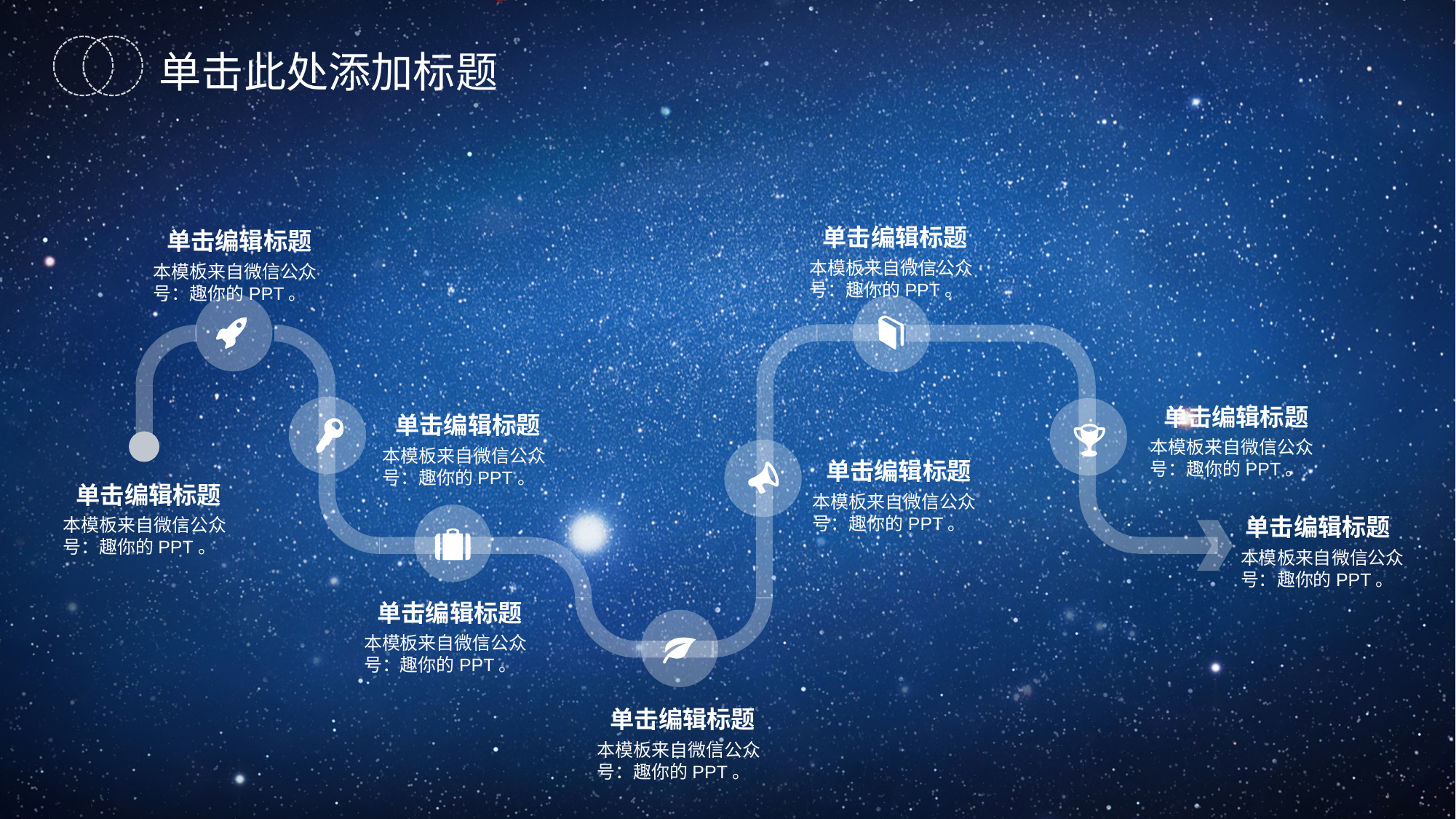

单击此处添加标题
单击编辑标题
单击编辑标题
本模板来自微信公众号：趣你的PPT。
本模板来自微信公众号：趣你的PPT。

本模板来自微信公众号：
趣你的PPT

单击编辑标题

单击编辑标题

本模板来自微信公众号：趣你的PPT。

本模板来自微信公众号：趣你的PPT。
单击编辑标题

单击编辑标题
本模板来自微信公众号：趣你的PPT。

单击编辑标题
本模板来自微信公众号：趣你的PPT。

本模板来自微信公众号：趣你的PPT。
单击编辑标题

本模板来自微信公众号：趣你的PPT。

单击编辑标题
本模板来自微信公众号：趣你的PPT。